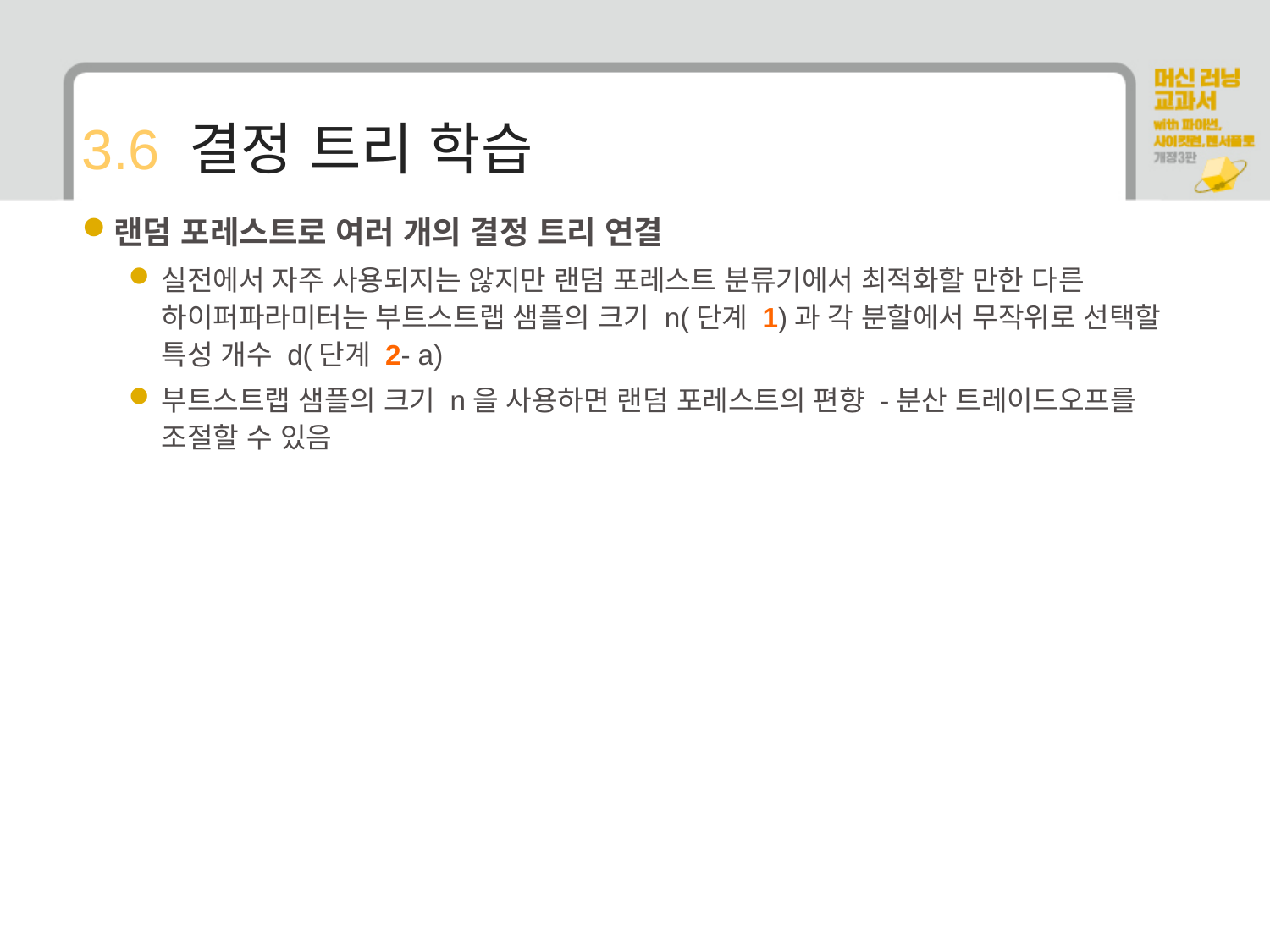

# 3.6 결정 트리 학습
랜덤 포레스트로 여러 개의 결정 트리 연결
실전에서 자주 사용되지는 않지만 랜덤 포레스트 분류기에서 최적화할 만한 다른 하이퍼파라미터는 부트스트랩 샘플의 크기 n(단계 1)과 각 분할에서 무작위로 선택할 특성 개수 d(단계 2- a)
부트스트랩 샘플의 크기 n을 사용하면 랜덤 포레스트의 편향 -분산 트레이드오프를 조절할 수 있음